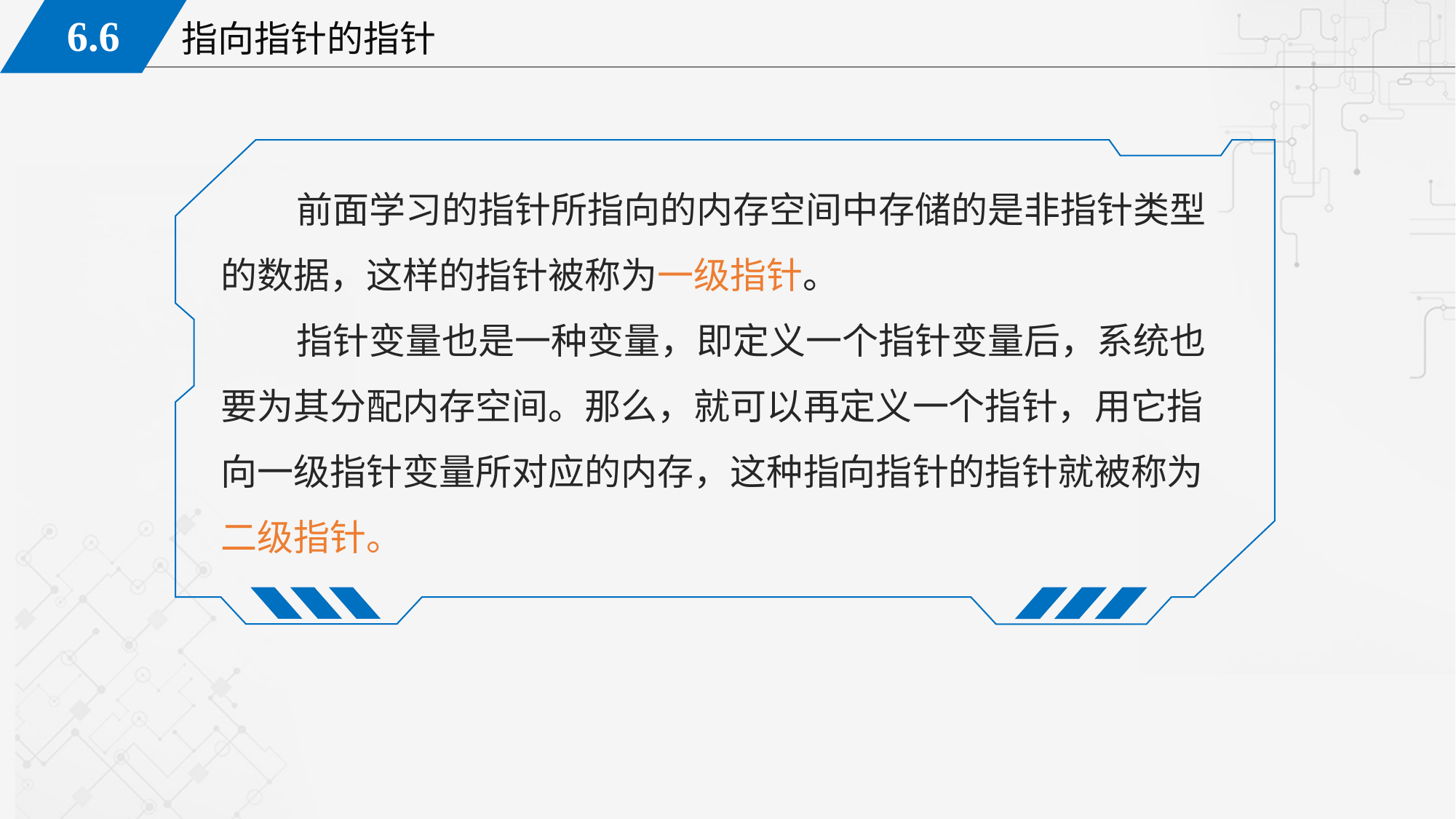

前面学习的指针所指向的内存空间中存储的是非指针类型的数据，这样的指针被称为一级指针。
指针变量也是一种变量，即定义一个指针变量后，系统也要为其分配内存空间。那么，就可以再定义一个指针，用它指向一级指针变量所对应的内存，这种指向指针的指针就被称为二级指针。